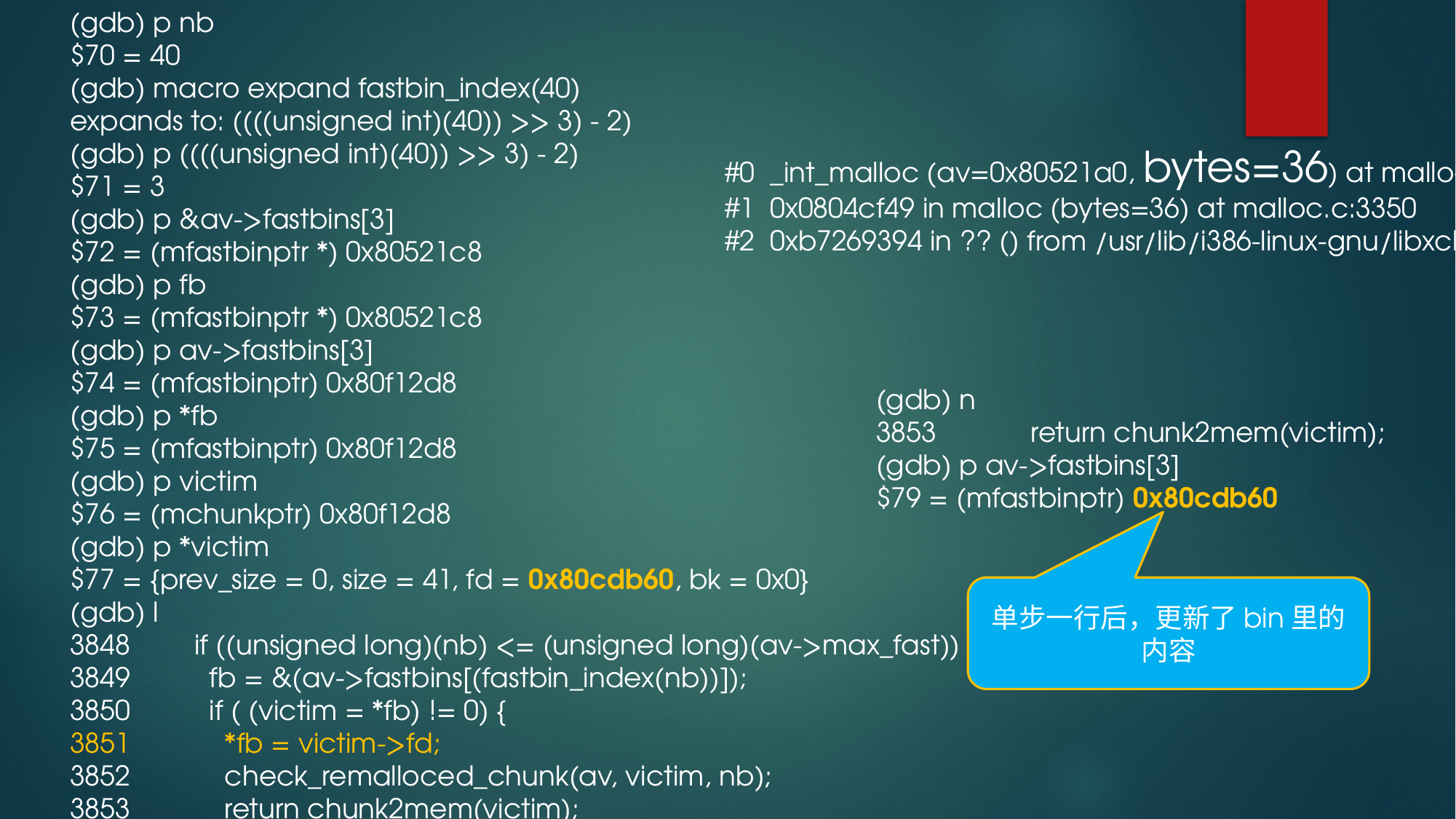

(gdb) p nb
$70 = 40
(gdb) macro expand fastbin_index(40)
expands to: ((((unsigned int)(40)) >> 3) - 2)
(gdb) p ((((unsigned int)(40)) >> 3) - 2)
$71 = 3
(gdb) p &av->fastbins[3]
$72 = (mfastbinptr *) 0x80521c8
(gdb) p fb
$73 = (mfastbinptr *) 0x80521c8
(gdb) p av->fastbins[3]
$74 = (mfastbinptr) 0x80f12d8
(gdb) p *fb
$75 = (mfastbinptr) 0x80f12d8
(gdb) p victim
$76 = (mchunkptr) 0x80f12d8
(gdb) p *victim
$77 = {prev_size = 0, size = 41, fd = 0x80cdb60, bk = 0x0}
(gdb) l
3848	  if ((unsigned long)(nb) <= (unsigned long)(av->max_fast)) {
3849	    fb = &(av->fastbins[(fastbin_index(nb))]);
3850	    if ( (victim = *fb) != 0) {
3851	      *fb = victim->fd;
3852	      check_remalloced_chunk(av, victim, nb);
3853	      return chunk2mem(victim);
3854	    }
3855	  }
#0  _int_malloc (av=0x80521a0, bytes=36) at malloc.c:3851
#1  0x0804cf49 in malloc (bytes=36) at malloc.c:3350
#2  0xb7269394 in ?? () from /usr/lib/i386-linux-gnu/libxcb.so.1
(gdb) n
3853	      return chunk2mem(victim);
(gdb) p av->fastbins[3]
$79 = (mfastbinptr) 0x80cdb60
单步一行后，更新了bin里的内容